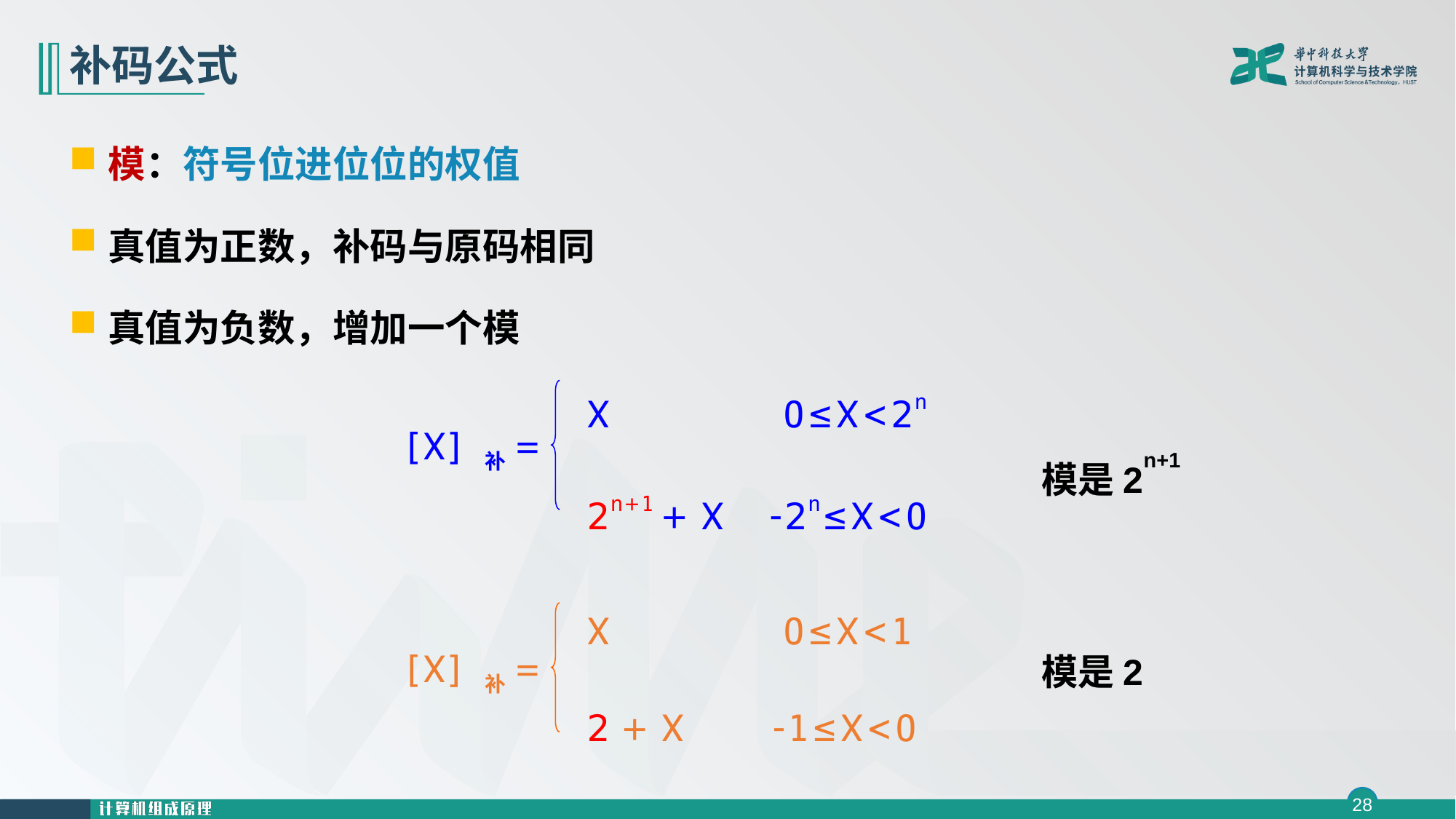

# 补码公式
模：符号位进位位的权值
真值为正数，补码与原码相同
真值为负数，增加一个模

X                0≤X<2n
2n+1 + X    -2n≤X<0

[X] 补=
模是2n+1
X                0≤X<1
2 + X        -1≤X<0

[X] 补=
模是2